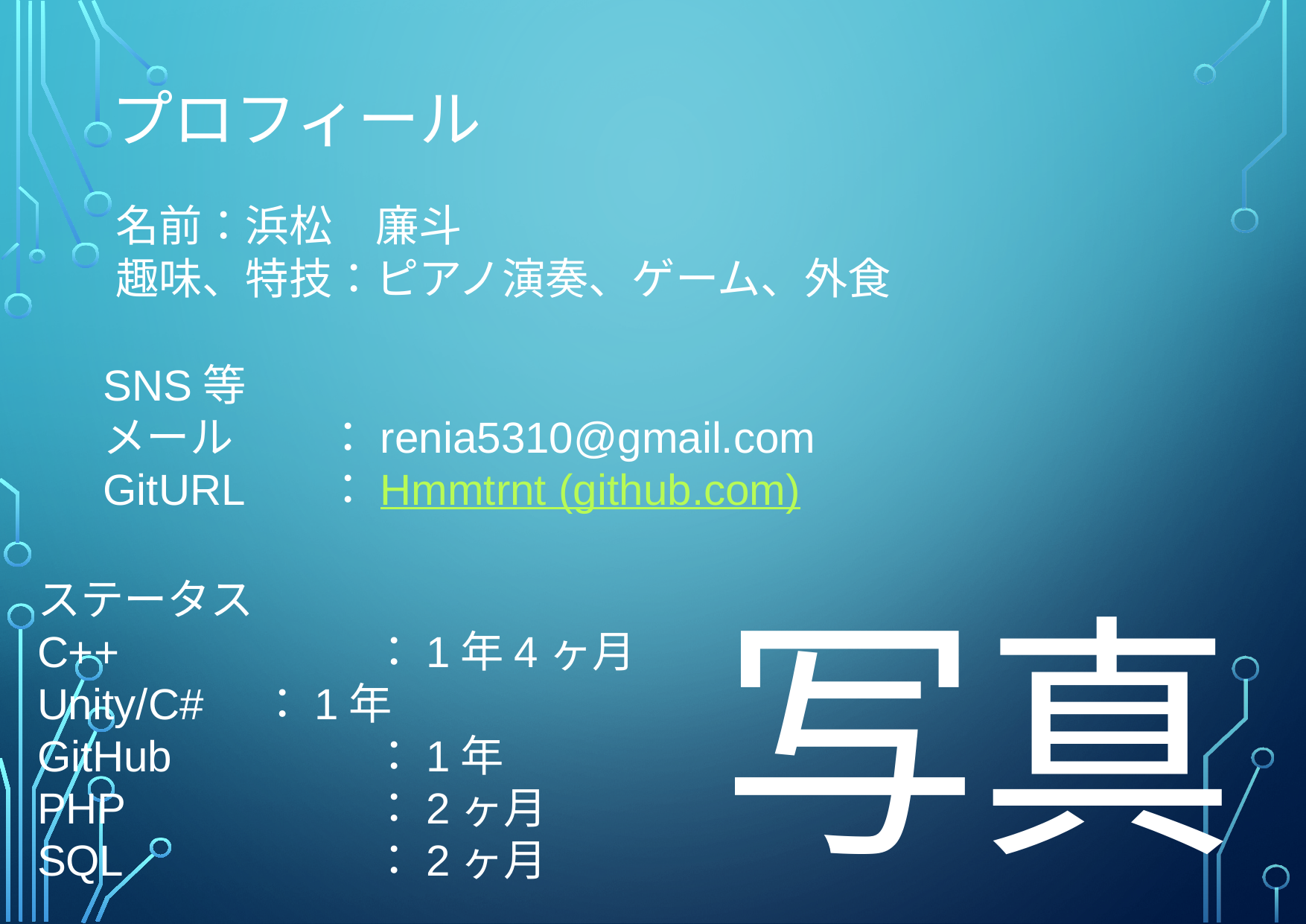

プロフィール
名前：浜松　廉斗
趣味、特技：ピアノ演奏、ゲーム、外食
SNS等
メール	：renia5310@gmail.com
GitURL	：Hmmtrnt (github.com)
ステータス
C++			：1年4ヶ月
Unity/C#	：1年
GitHub		：1年
PHP			：2ヶ月
SQL			：2ヶ月
写真